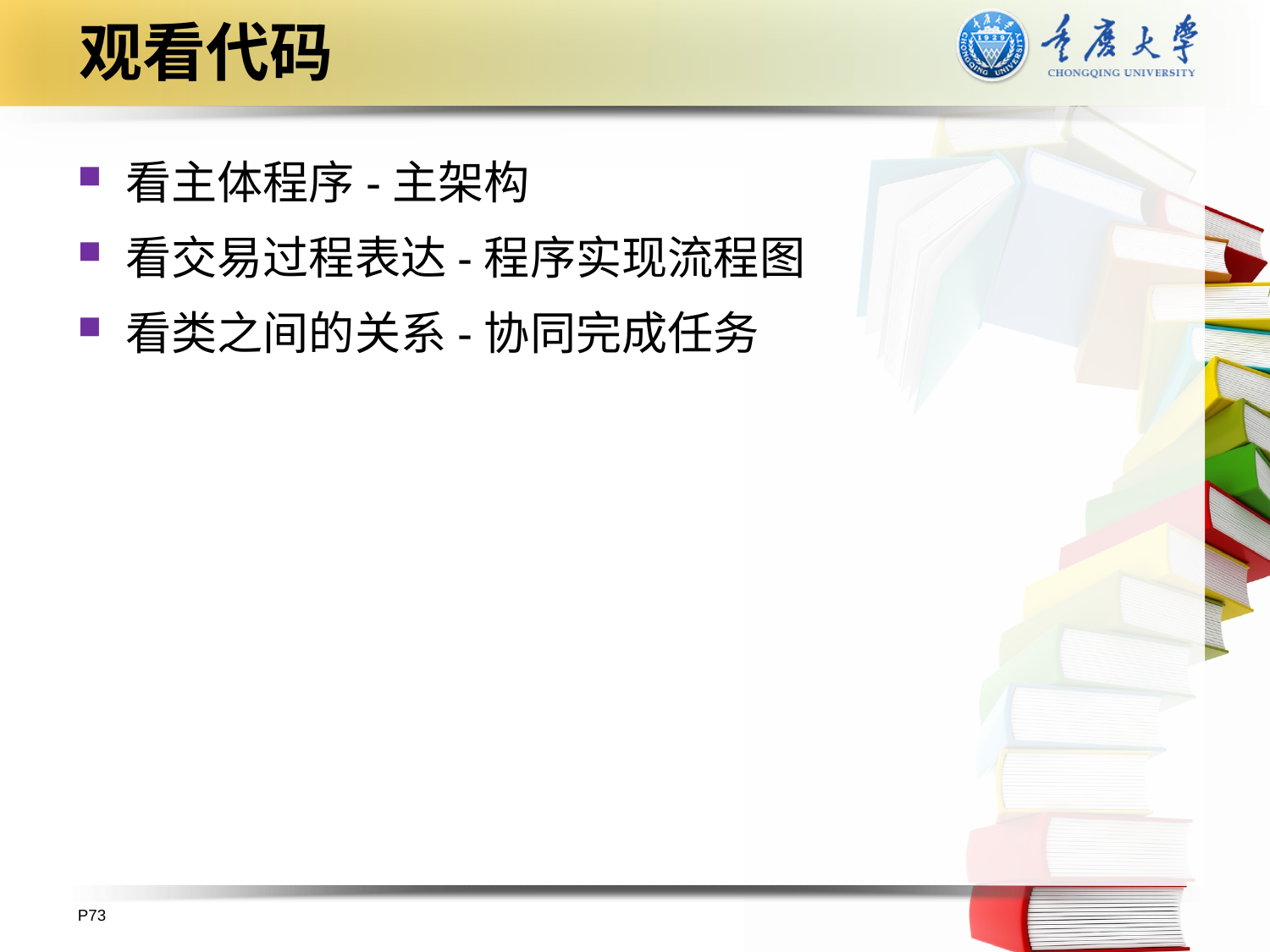

# 观看代码
看主体程序-主架构
看交易过程表达-程序实现流程图
看类之间的关系-协同完成任务
P73